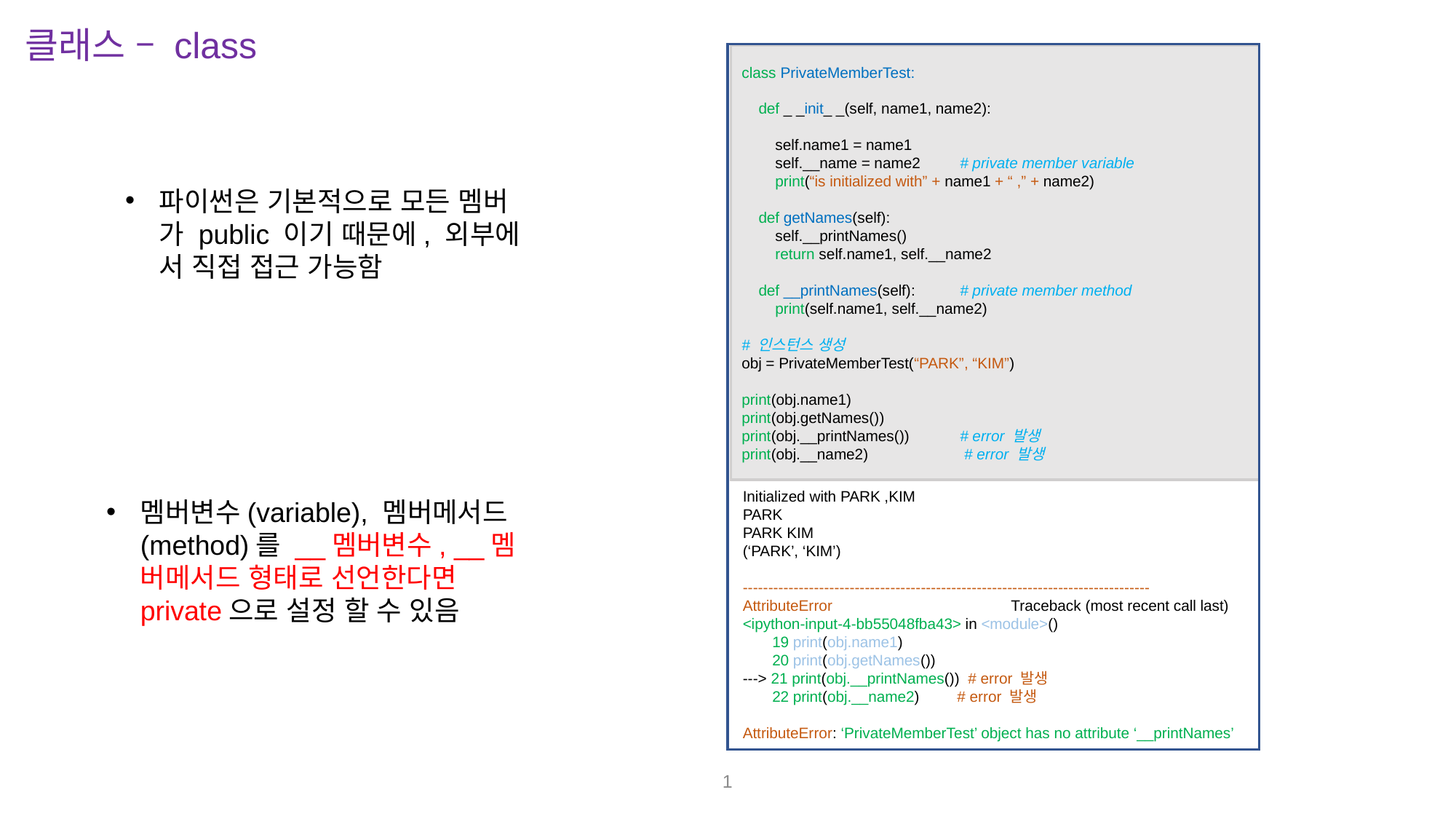

클래스 – class

class PrivateMemberTest:

    def _ _init_ _(self, name1, name2):

        self.name1 = name1
        self.__name = name2 	# private member variable
        print(“is initialized with” + name1 + “ ,” + name2)

    def getNames(self):
        self.__printNames()
        return self.name1, self.__name2

    def __printNames(self):	# private member method
        print(self.name1, self.__name2)

# 인스턴스 생성
obj = PrivateMemberTest(“PARK”, “KIM”)

print(obj.name1)
print(obj.getNames())
print(obj.__printNames())	# error 발생
print(obj.__name2) 	 # error 발생
Initialized with PARK ,KIM
PARK
PARK KIM
(‘PARK’, ‘KIM’)

--------------------------------------------------------------------------------
AttributeError		            Traceback (most recent call last)
<ipython-input-4-bb55048fba43> in <module>()
       19 print(obj.name1)
       20 print(obj.getNames())
---> 21 print(obj.__printNames())  # error 발생
       22 print(obj.__name2)         # error 발생

AttributeError: ‘PrivateMemberTest’ object has no attribute ‘__printNames’
파이썬은 기본적으로 모든 멤버
가 public 이기 때문에, 외부에
서 직접 접근 가능함
멤버변수(variable), 멤버메서드
(method)를 __멤버변수, __멤
버메서드 형태로 선언한다면
private으로 설정 할 수 있음
1